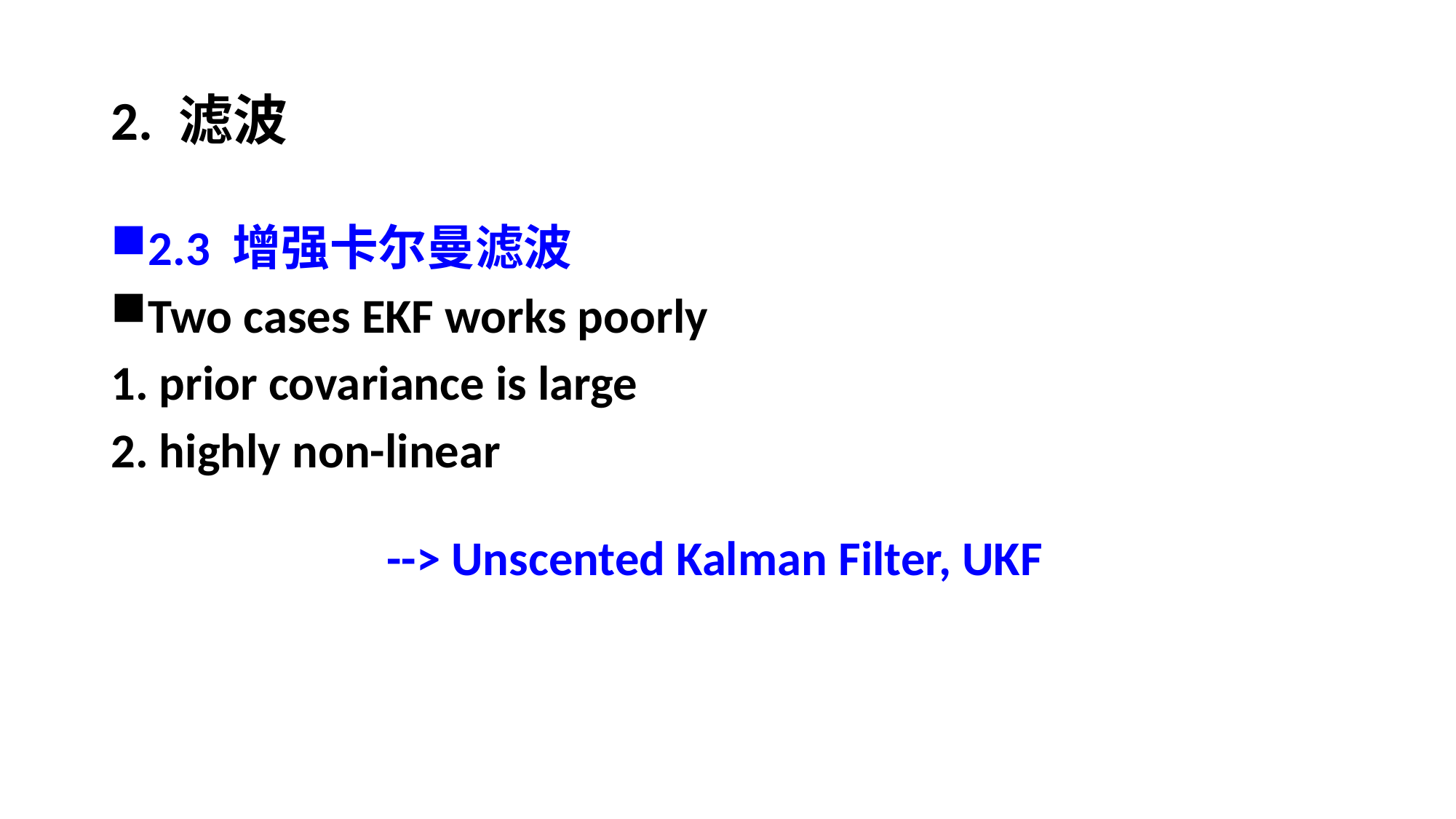

# 2. 滤波
2.3 增强卡尔曼滤波
Two cases EKF works poorly
1. prior covariance is large
2. highly non-linear
--> Unscented Kalman Filter, UKF